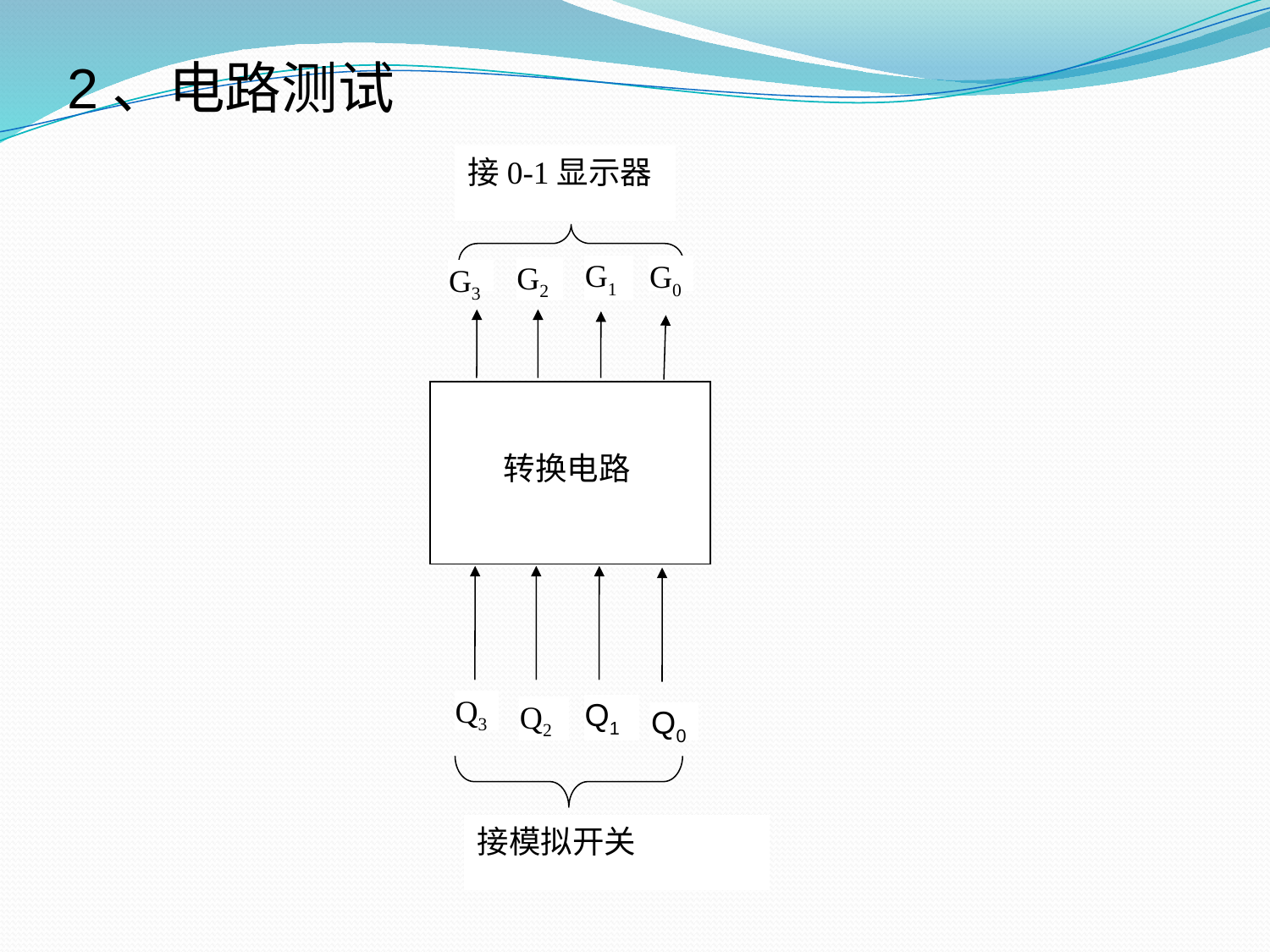

2、电路测试

接0-1显示器
G1
G0
G2
G3

转换电路

Q3
Q1
Q2
Q0
接模拟开关